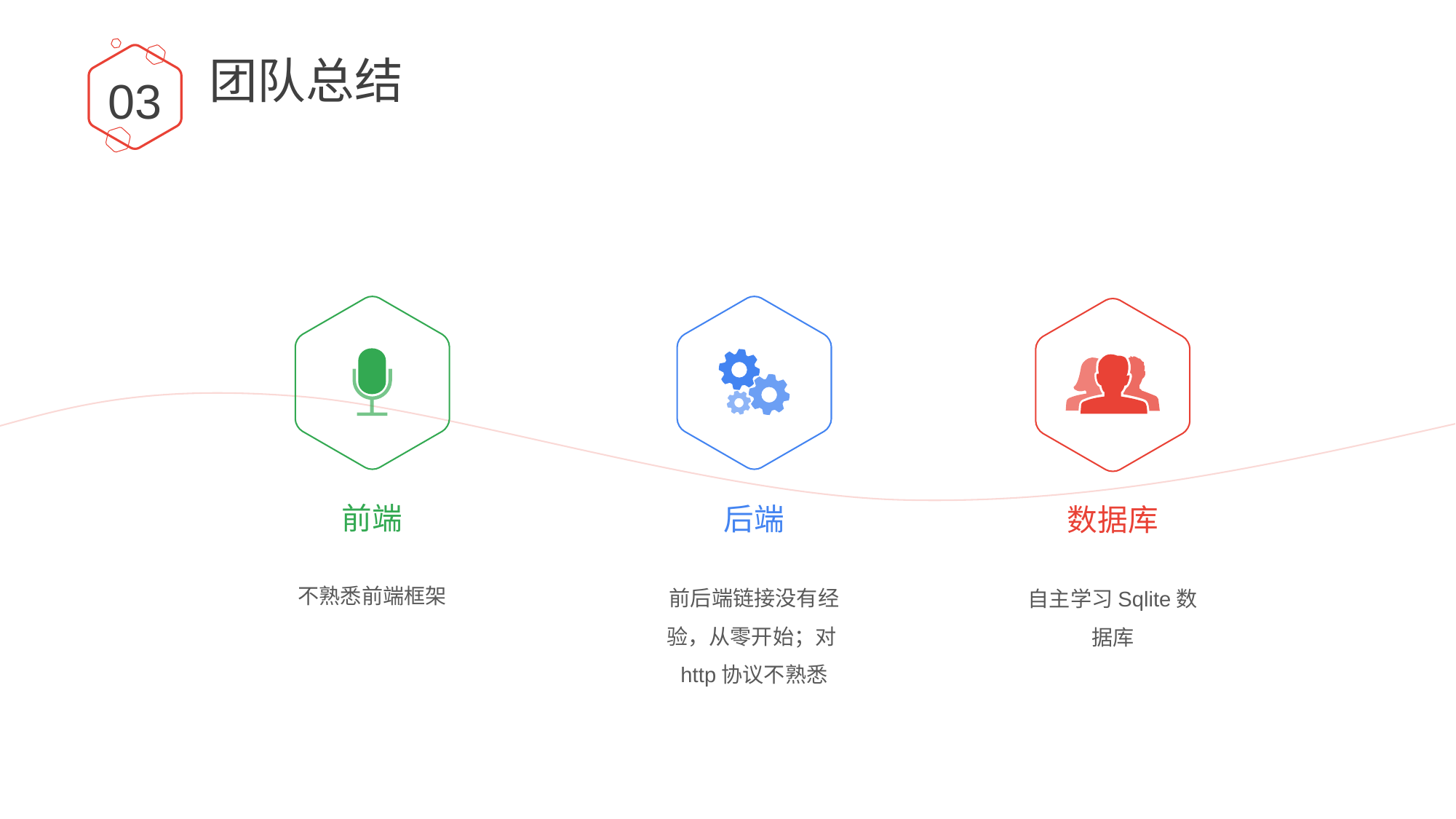

团队总结

03

前端
后端
数据库
不熟悉前端框架
前后端链接没有经验，从零开始；对http协议不熟悉
自主学习Sqlite数据库